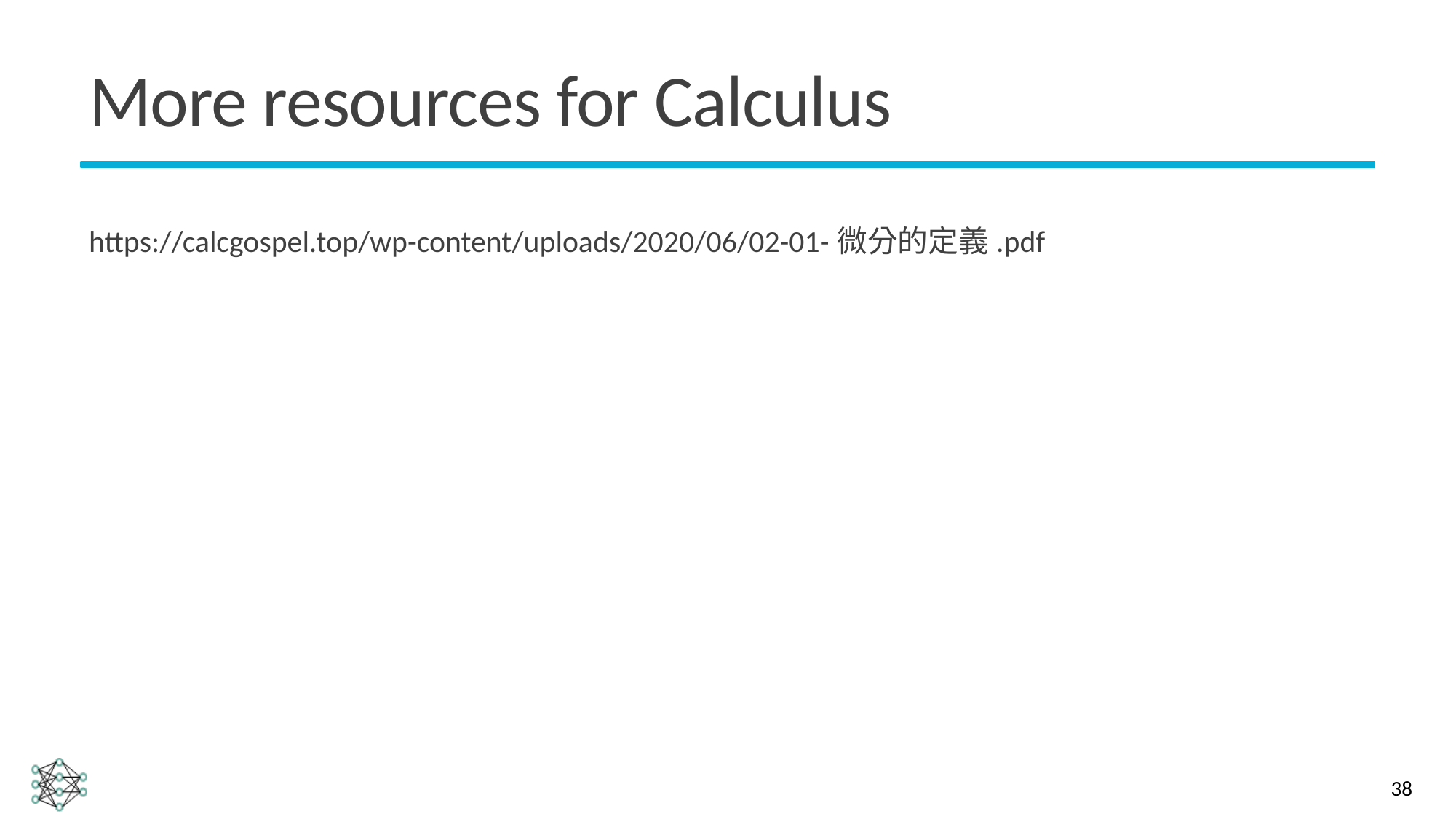

# More resources for Calculus
https://calcgospel.top/wp-content/uploads/2020/06/02-01-微分的定義.pdf
38